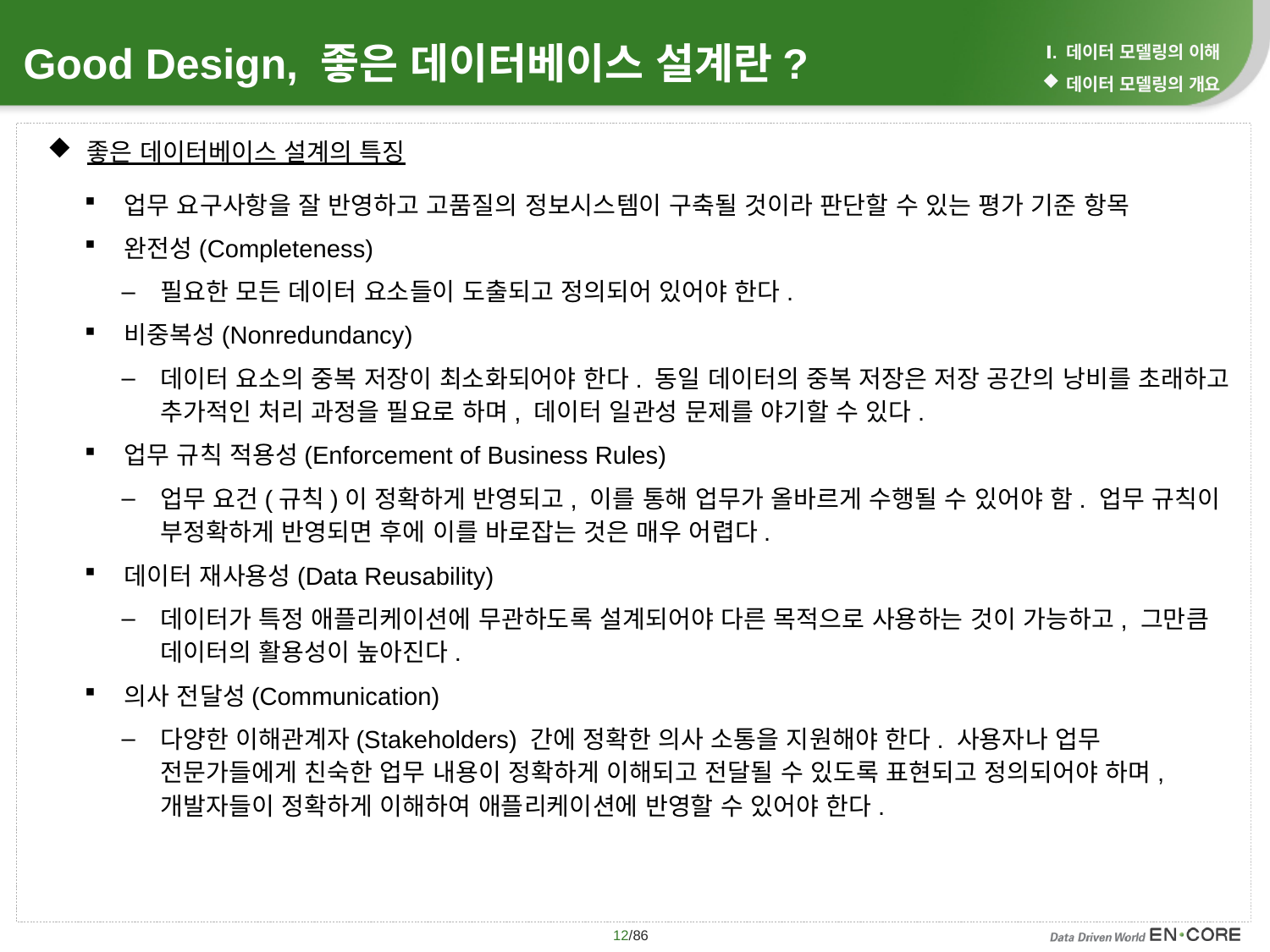

Ⅰ. 데이터 모델링의 이해
데이터 모델링의 개요
Good Design, 좋은 데이터베이스 설계란?
좋은 데이터베이스 설계의 특징
업무 요구사항을 잘 반영하고 고품질의 정보시스템이 구축될 것이라 판단할 수 있는 평가 기준 항목
완전성(Completeness)
필요한 모든 데이터 요소들이 도출되고 정의되어 있어야 한다.
비중복성(Nonredundancy)
데이터 요소의 중복 저장이 최소화되어야 한다. 동일 데이터의 중복 저장은 저장 공간의 낭비를 초래하고 추가적인 처리 과정을 필요로 하며, 데이터 일관성 문제를 야기할 수 있다.
업무 규칙 적용성(Enforcement of Business Rules)
업무 요건(규칙)이 정확하게 반영되고, 이를 통해 업무가 올바르게 수행될 수 있어야 함. 업무 규칙이 부정확하게 반영되면 후에 이를 바로잡는 것은 매우 어렵다.
데이터 재사용성(Data Reusability)
데이터가 특정 애플리케이션에 무관하도록 설계되어야 다른 목적으로 사용하는 것이 가능하고, 그만큼 데이터의 활용성이 높아진다.
의사 전달성(Communication)
다양한 이해관계자(Stakeholders) 간에 정확한 의사 소통을 지원해야 한다. 사용자나 업무 전문가들에게 친숙한 업무 내용이 정확하게 이해되고 전달될 수 있도록 표현되고 정의되어야 하며, 개발자들이 정확하게 이해하여 애플리케이션에 반영할 수 있어야 한다.